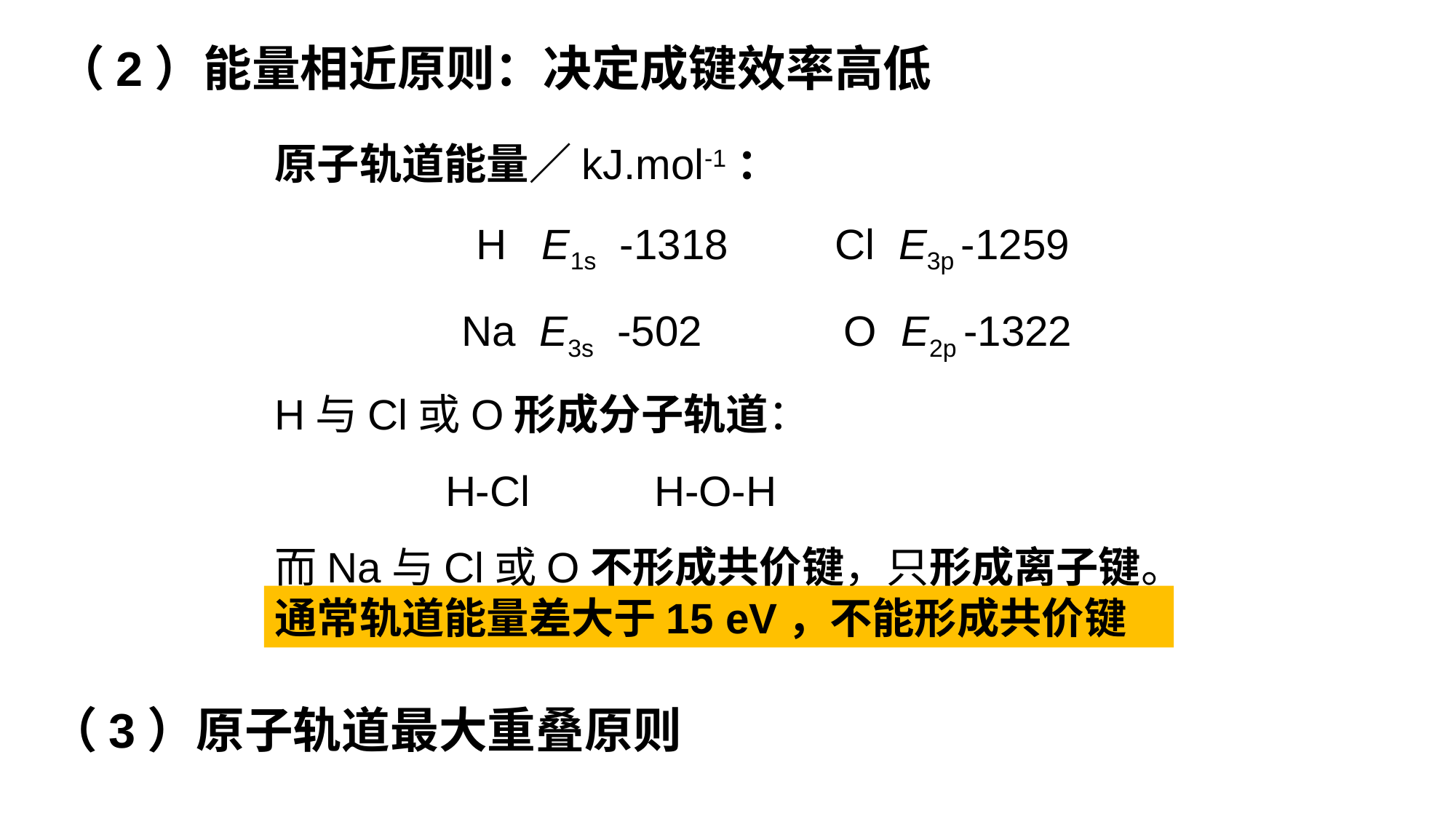

（2）能量相近原则：决定成键效率高低
原子轨道能量／kJ.mol-1：
    H   E1s  -1318         Cl  E3p -1259
   Na  E3s  -502            O  E2p -1322
H与Cl或O形成分子轨道：
　　        H-Cl　　  H-O-H
而Na与Cl或O不形成共价键，只形成离子键。

通常轨道能量差大于15 eV，不能形成共价键
（3）原子轨道最大重叠原则